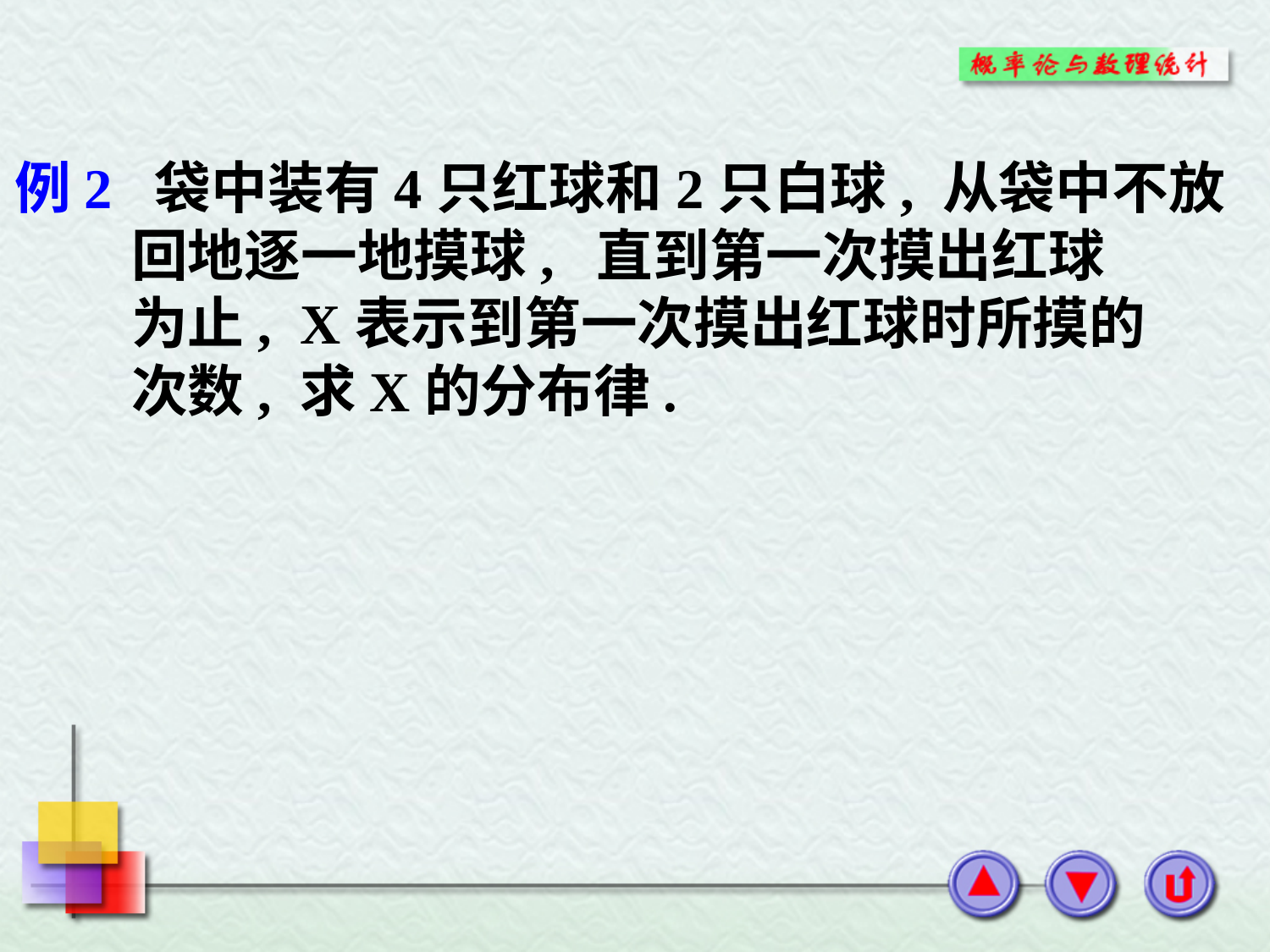

例2  袋中装有4只红球和2只白球, 从袋中不放
        回地逐一地摸球,  直到第一次摸出红球
        为止,  X表示到第一次摸出红球时所摸的
        次数, 求X的分布律.